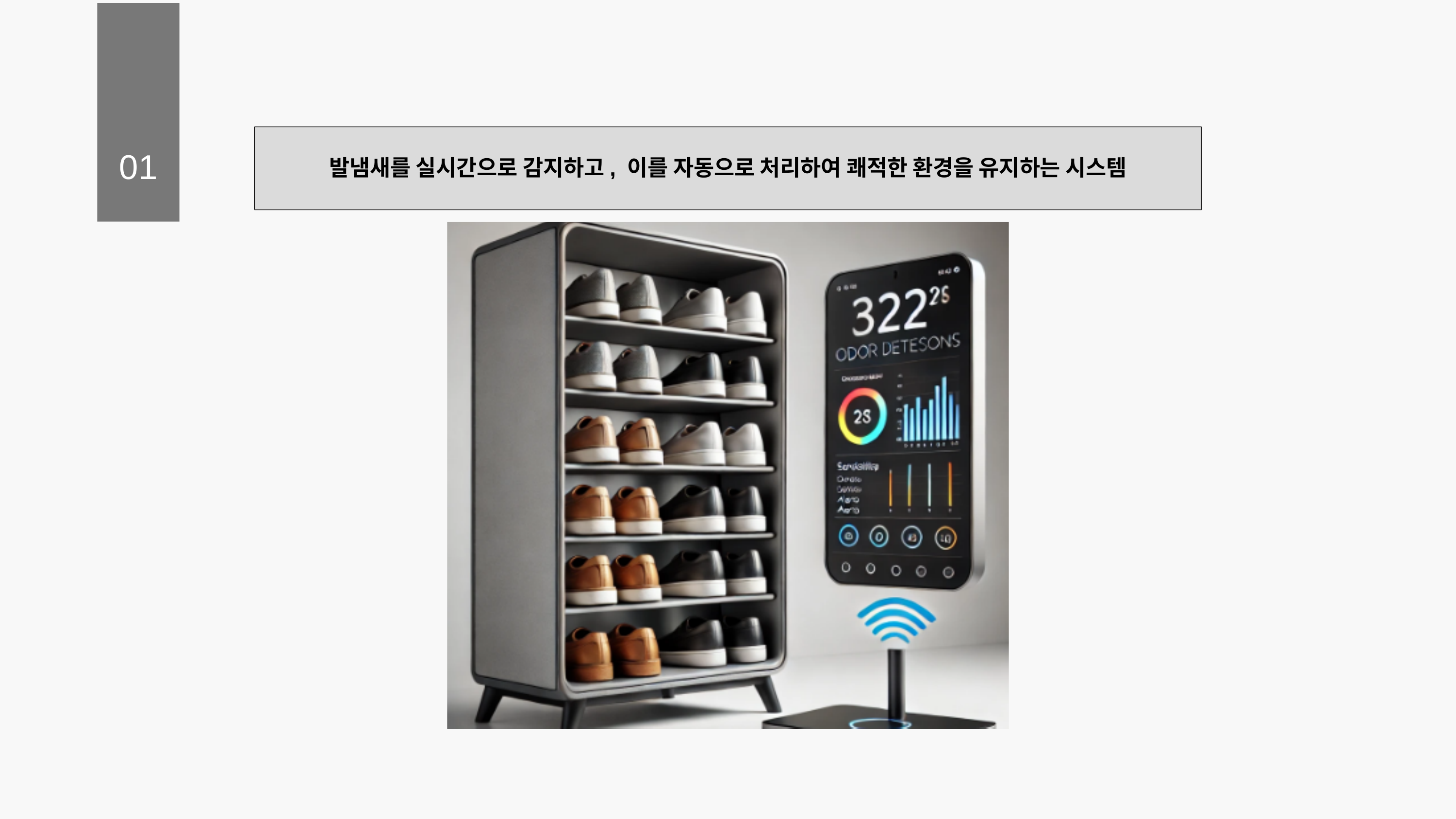

발냄새를 실시간으로 감지하고, 이를 자동으로 처리하여 쾌적한 환경을 유지하는 시스템

01